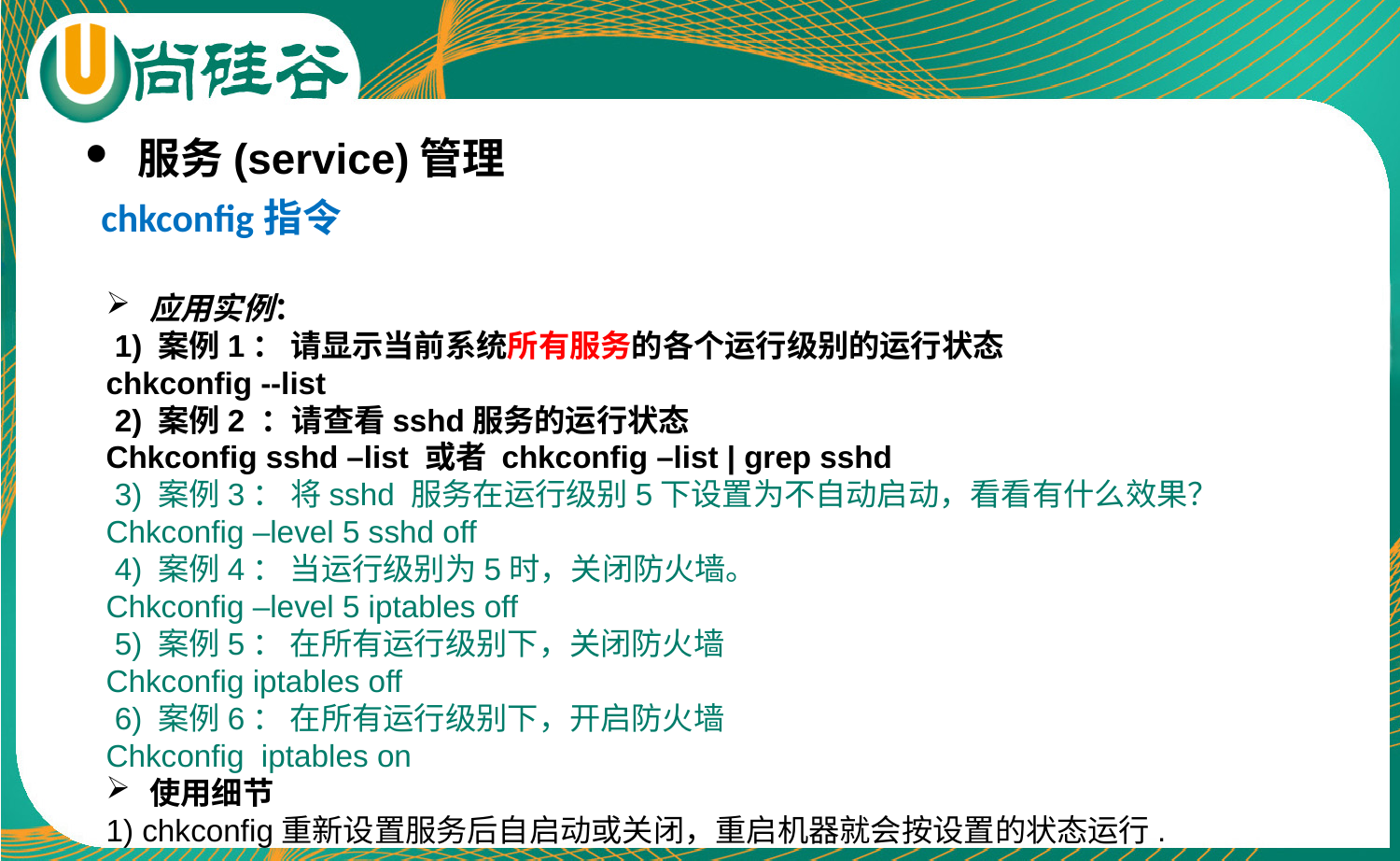

服务(service)管理
chkconfig指令

应用实例：
 1) 案例1： 请显示当前系统所有服务的各个运行级别的运行状态
chkconfig --list
 2) 案例2 ：请查看sshd服务的运行状态
Chkconfig sshd –list 或者 chkconfig –list | grep sshd
 3) 案例3： 将sshd 服务在运行级别5下设置为不自动启动，看看有什么效果？
Chkconfig –level 5 sshd off
 4) 案例4： 当运行级别为5时，关闭防火墙。
Chkconfig –level 5 iptables off
 5) 案例5： 在所有运行级别下，关闭防火墙
Chkconfig iptables off
 6) 案例6： 在所有运行级别下，开启防火墙
Chkconfig  iptables on
使用细节
1) chkconfig重新设置服务后自启动或关闭，重启机器就会按设置的状态运行.